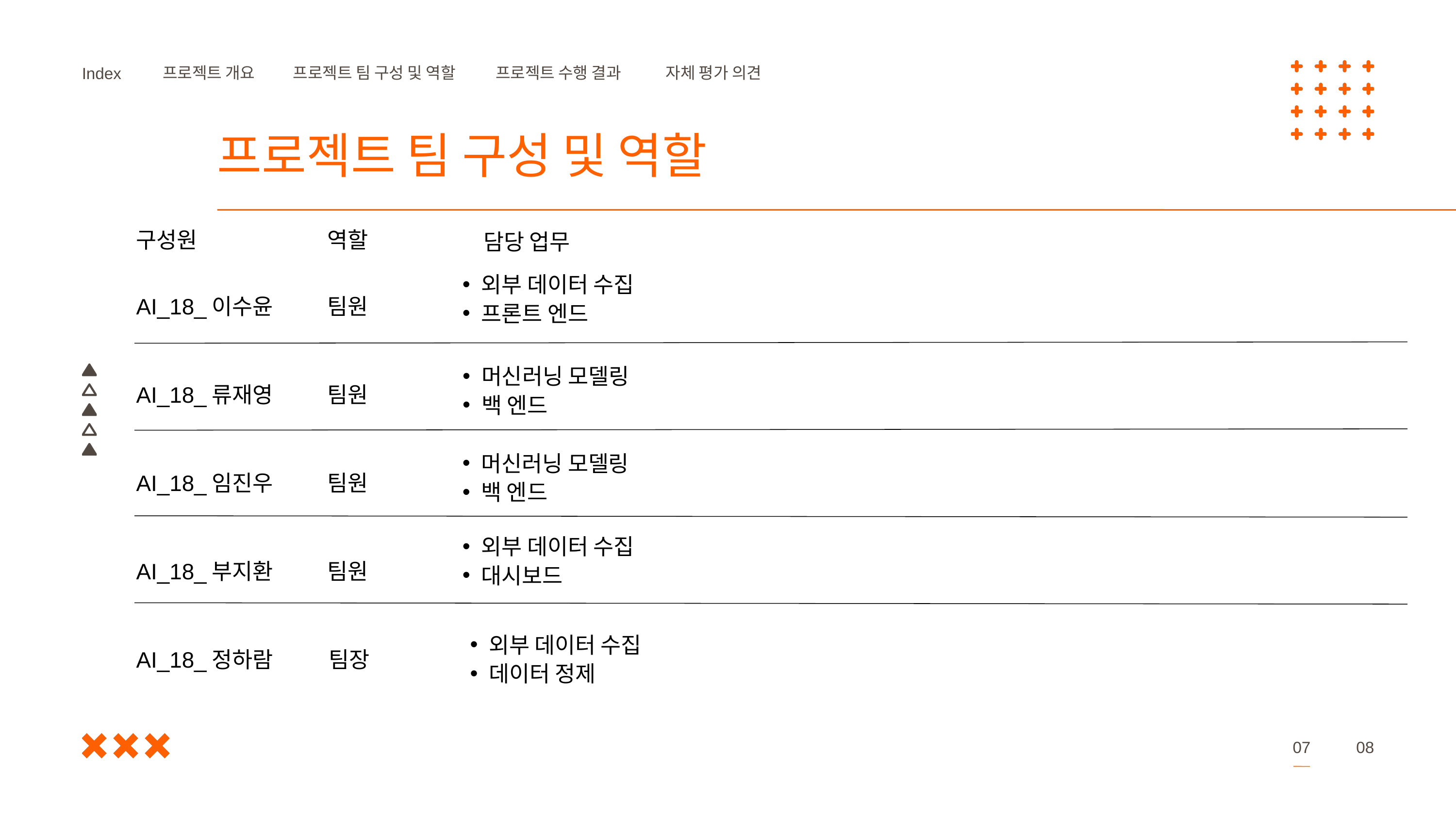

프로젝트 개요
프로젝트 팀 구성 및 역할
프로젝트 수행 결과
자체 평가 의견
Index

프로젝트 팀 구성 및 역할

구성원
역할
담당 업무
외부 데이터 수집
프론트 엔드
AI_18_이수윤
팀원

머신러닝 모델링
백 엔드

AI_18_류재영
팀원

머신러닝 모델링
백 엔드
AI_18_임진우
팀원

외부 데이터 수집
대시보드
AI_18_부지환
팀원

외부 데이터 수집
데이터 정제
AI_18_정하람
팀장

07
08